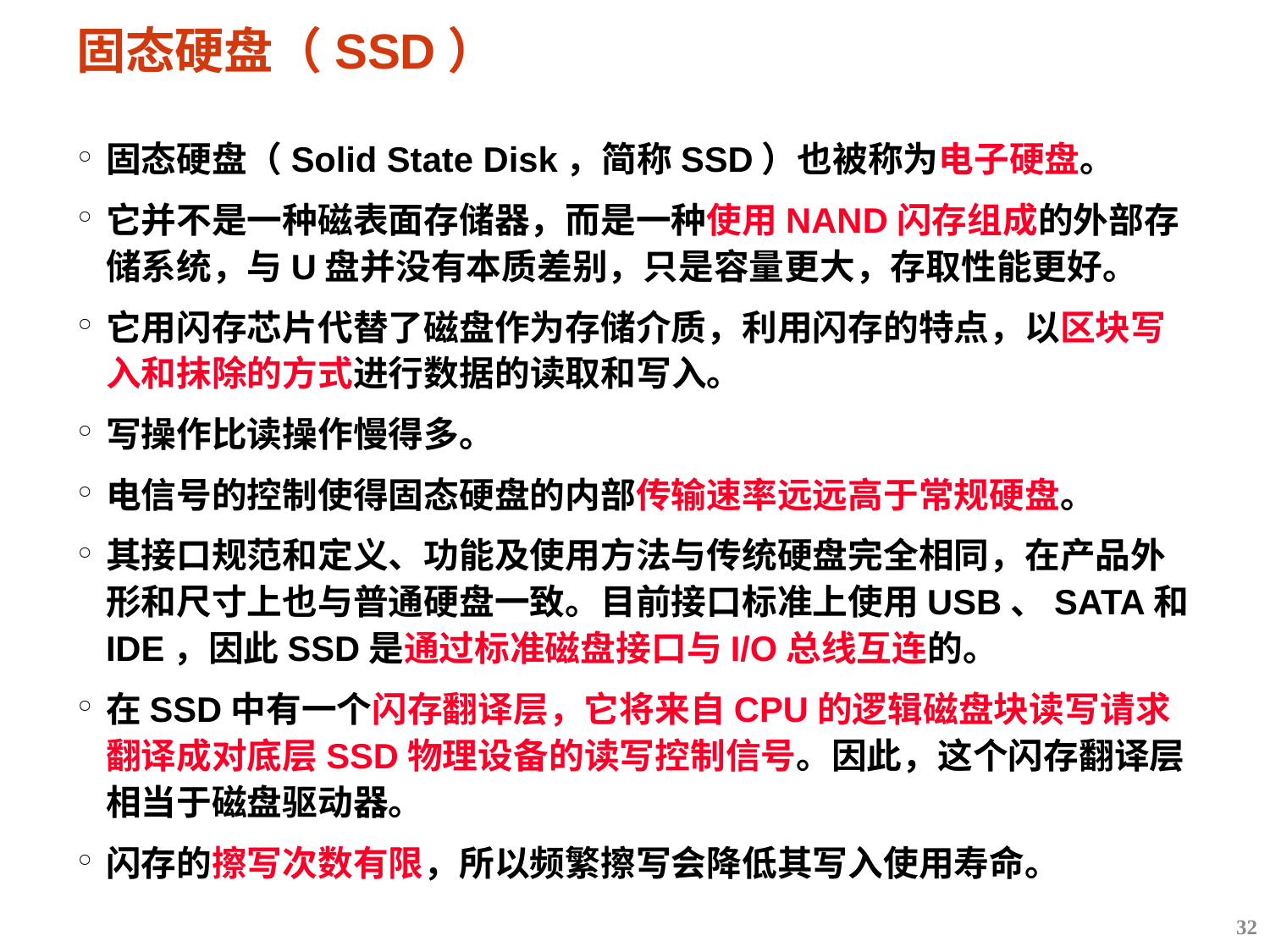

# 固态硬盘（SSD）
固态硬盘（Solid State Disk，简称SSD）也被称为电子硬盘。
它并不是一种磁表面存储器，而是一种使用NAND闪存组成的外部存储系统，与U盘并没有本质差别，只是容量更大，存取性能更好。
它用闪存芯片代替了磁盘作为存储介质，利用闪存的特点，以区块写入和抹除的方式进行数据的读取和写入。
写操作比读操作慢得多。
电信号的控制使得固态硬盘的内部传输速率远远高于常规硬盘。
其接口规范和定义、功能及使用方法与传统硬盘完全相同，在产品外形和尺寸上也与普通硬盘一致。目前接口标准上使用USB、SATA和IDE，因此SSD是通过标准磁盘接口与I/O总线互连的。
在SSD中有一个闪存翻译层，它将来自CPU的逻辑磁盘块读写请求翻译成对底层SSD物理设备的读写控制信号。因此，这个闪存翻译层相当于磁盘驱动器。
闪存的擦写次数有限，所以频繁擦写会降低其写入使用寿命。
32